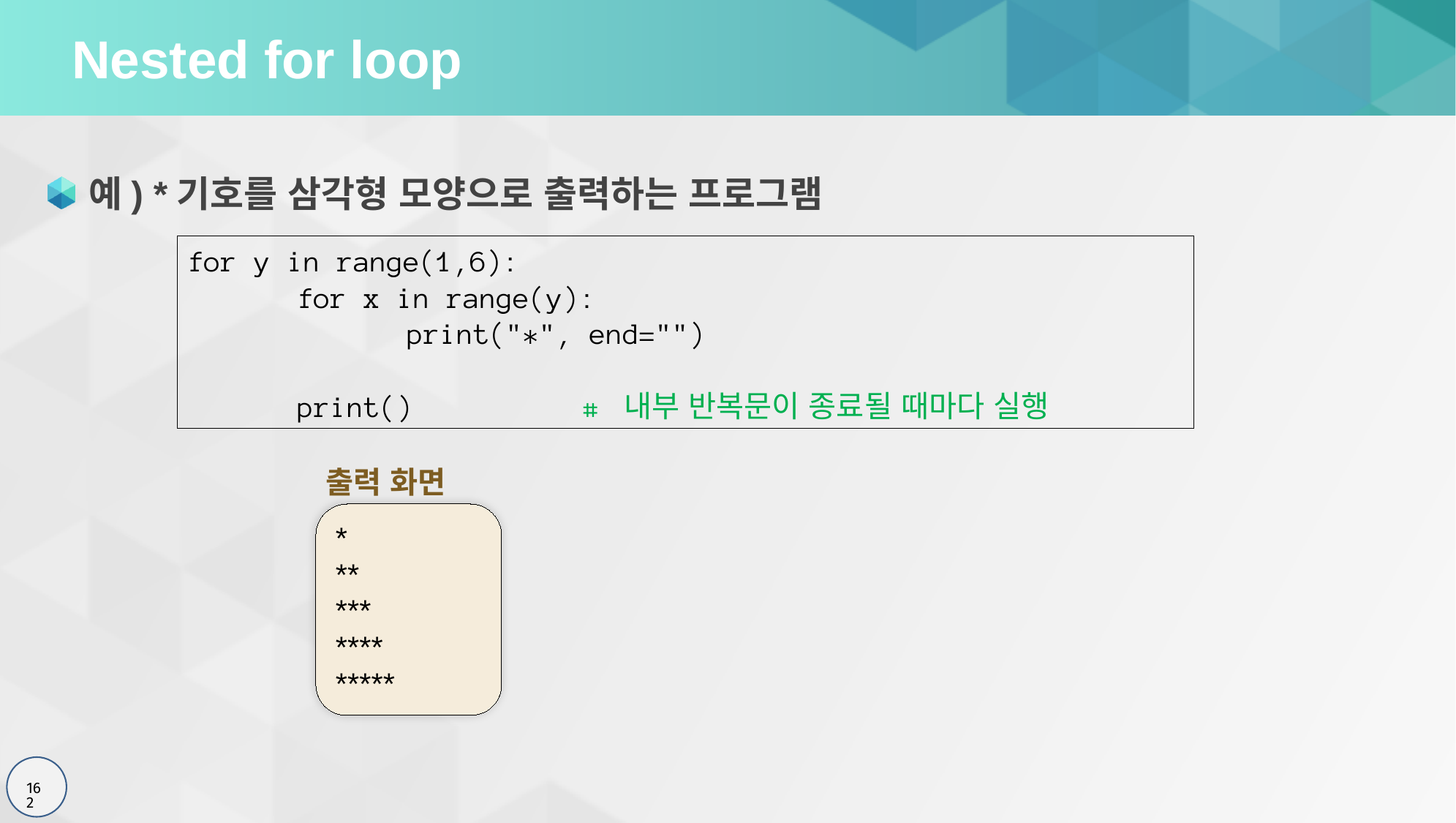

# Nested for loop
예) *기호를 삼각형 모양으로 출력하는 프로그램
for y in range(1,6):
	for x in range(y):
		print("*", end="")

	print()	    # 내부 반복문이 종료될 때마다 실행
출력 화면
*
**
***
****
*****